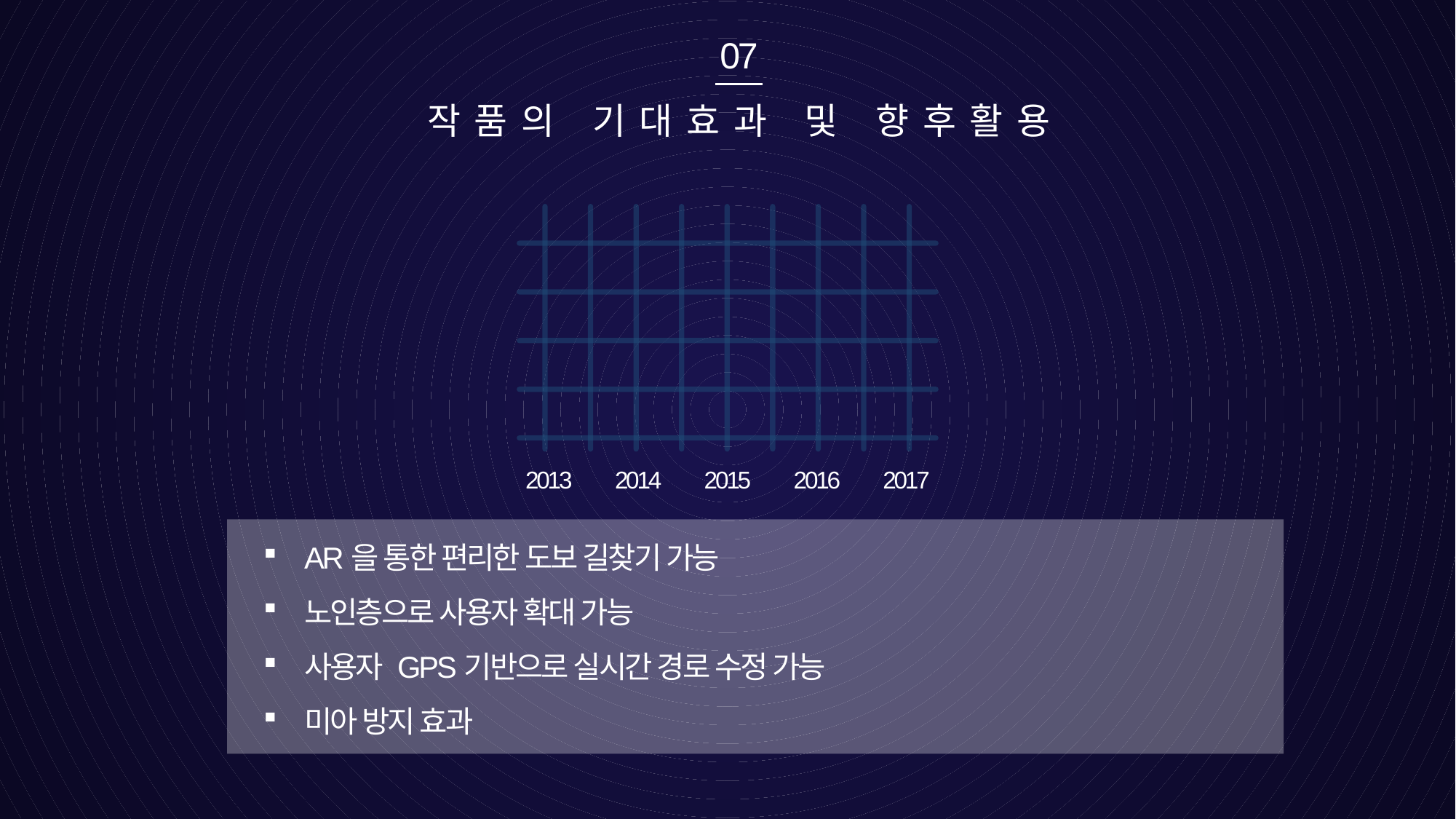

07
작품의 기대효과 및 향후활용

2013
2014
2015
2016
2017

AR을 통한 편리한 도보 길찾기 가능

노인층으로 사용자 확대 가능

사용자 GPS기반으로 실시간 경로 수정 가능

미아 방지 효과